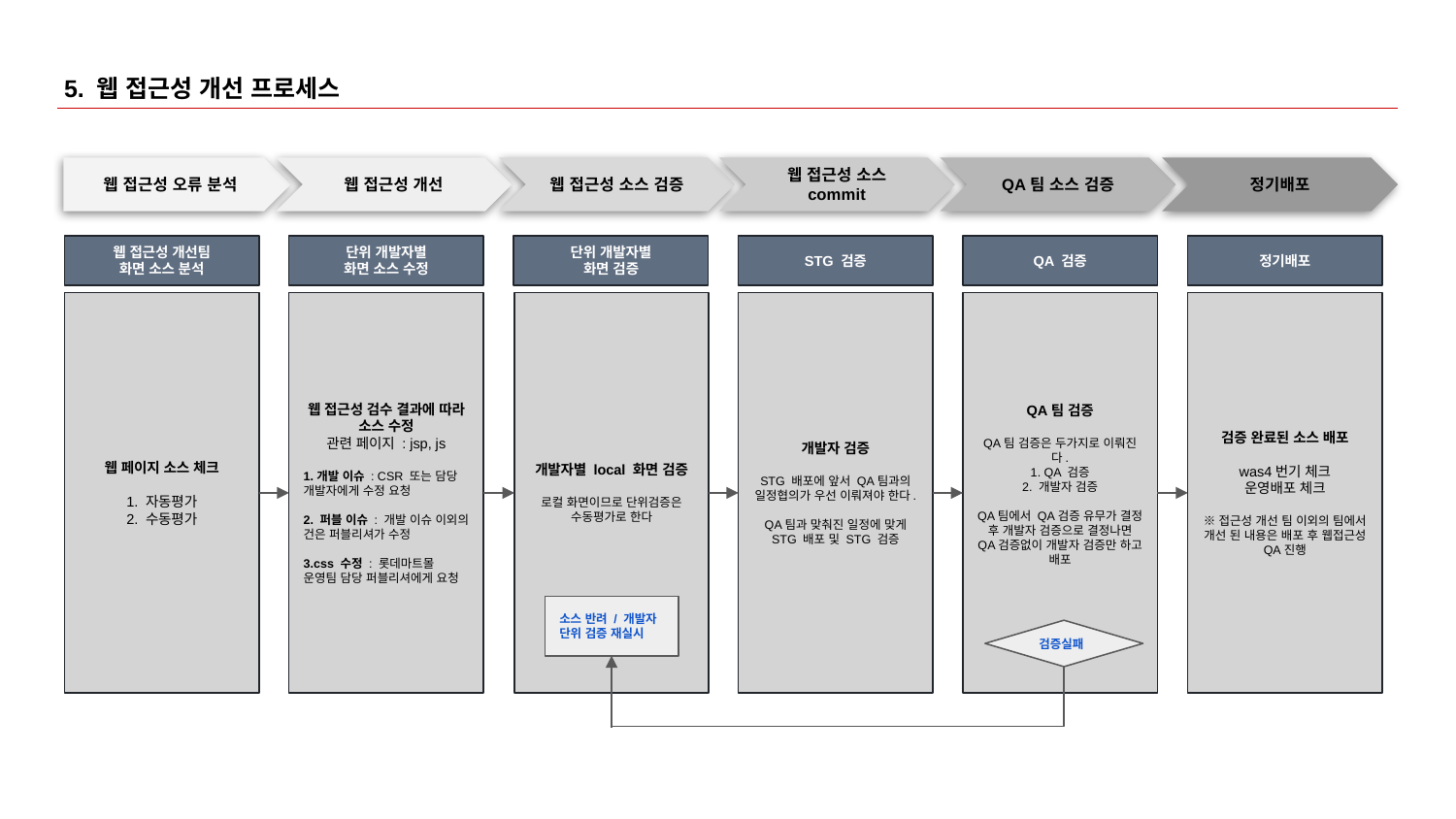

# 5. 웹 접근성 개선 프로세스
웹 접근성 오류 분석
웹 접근성 개선
웹 접근성 소스 검증
웹 접근성 소스 commit
QA팀 소스 검증
정기배포
웹 접근성 개선팀
화면 소스 분석
단위 개발자별
화면 소스 수정
단위 개발자별
화면 검증
STG 검증
QA 검증
정기배포
웹 페이지 소스 체크

1. 자동평가
2. 수동평가
웹 접근성 검수 결과에 따라 소스 수정
관련 페이지 : jsp, js

1.개발 이슈 : CSR 또는 담당 개발자에게 수정 요청

2. 퍼블 이슈 : 개발 이슈 이외의 건은 퍼블리셔가 수정

3.css 수정 : 롯데마트몰 운영팀 담당 퍼블리셔에게 요청
개발자별 local 화면 검증

로컬 화면이므로 단위검증은 수동평가로 한다
개발자 검증

STG 배포에 앞서 QA팀과의 일정협의가 우선 이뤄져야 한다.

QA팀과 맞춰진 일정에 맞게 STG 배포 및 STG 검증
QA팀 검증

QA팀 검증은 두가지로 이뤄진다.
1. QA 검증
2. 개발자 검증

QA팀에서 QA검증 유무가 결정 후 개발자 검증으로 결정나면 QA검증없이 개발자 검증만 하고 배포

검증 완료된 소스 배포

was4번기 체크
운영배포 체크

※접근성 개선 팀 이외의 팀에서 개선 된 내용은 배포 후 웹접근성 QA진행
소스 반려 / 개발자 단위 검증 재실시
검증실패